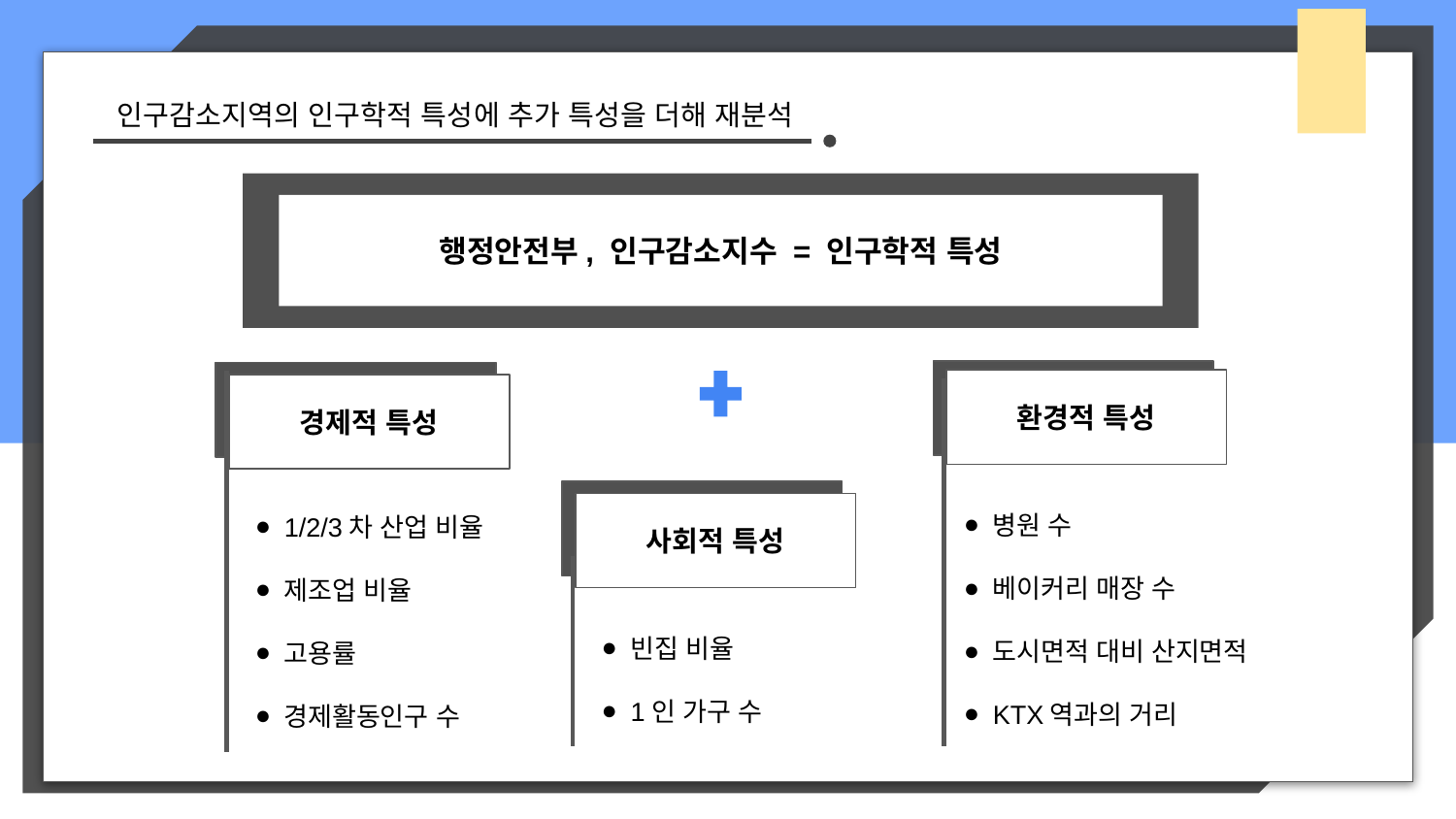

인구감소지역의 인구학적 특성에 추가 특성을 더해 재분석

행정안전부, 인구감소지수 = 인구학적 특성

환경적 특성

병원 수
베이커리 매장 수
도시면적 대비 산지면적
KTX역과의 거리

경제적 특성

사회적 특성

1/2/3차 산업 비율
제조업 비율
고용률
경제활동인구 수
빈집 비율
1인 가구 수